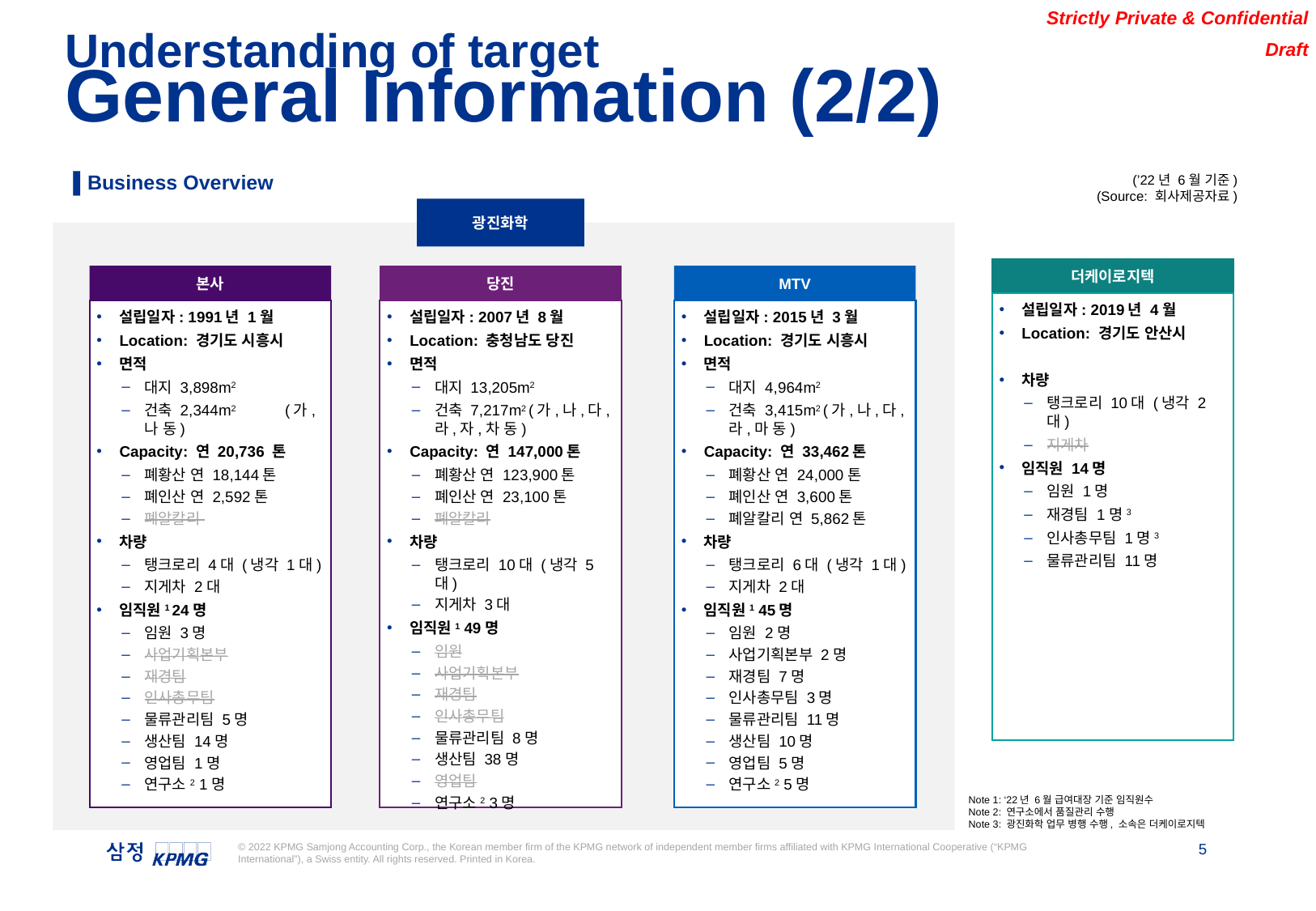

Understanding of target
General Information (2/2)
▌Business Overview
(’22년 6월 기준)
(Source: 회사제공자료)
광진화학

더케이로지텍
본사
당진
MTV
설립일자: 2019년 4월
Location: 경기도 안산시

차량
탱크로리 10대 (냉각 2대)
지게차
임직원 14명
임원 1명
재경팀 1명3
인사총무팀 1명3
물류관리팀 11명
설립일자: 1991년 1월
Location: 경기도 시흥시
면적
대지 3,898m2
건축 2,344m2            (가,나 동)
Capacity: 연 20,736 톤
폐황산 연 18,144톤
폐인산 연 2,592톤
폐알칼리
차량
탱크로리 4대 (냉각 1대)
지게차 2대
임직원1 24명
임원 3명
사업기획본부
재경팀
인사총무팀
물류관리팀 5명
생산팀 14명
영업팀 1명
연구소2 1명
설립일자: 2007년 8월
Location: 충청남도 당진
면적
대지 13,205m2
건축 7,217m2 (가,나,다,라,자,차 동)
Capacity: 연 147,000톤
폐황산 연 123,900톤
폐인산 연 23,100톤
폐알칼리
차량
탱크로리 10대 (냉각 5대)
지게차 3대
임직원1 49명
임원
사업기획본부
재경팀
인사총무팀
물류관리팀 8명
생산팀 38명
영업팀
연구소2 3명
설립일자: 2015년 3월
Location: 경기도 시흥시
면적
대지 4,964m2
건축 3,415m2 (가,나,다,라,마 동)
Capacity: 연 33,462톤
폐황산 연 24,000톤
폐인산 연 3,600톤
폐알칼리 연 5,862톤
차량
탱크로리 6대 (냉각 1대)
지게차 2대
임직원1 45명
임원 2명
사업기획본부 2명
재경팀 7명
인사총무팀 3명
물류관리팀 11명
생산팀 10명
영업팀 5명
연구소2 5명
Note 1: ‘22년 6월 급여대장 기준 임직원수
Note 2: 연구소에서 품질관리 수행
Note 3: 광진화학 업무 병행 수행, 소속은 더케이로지텍